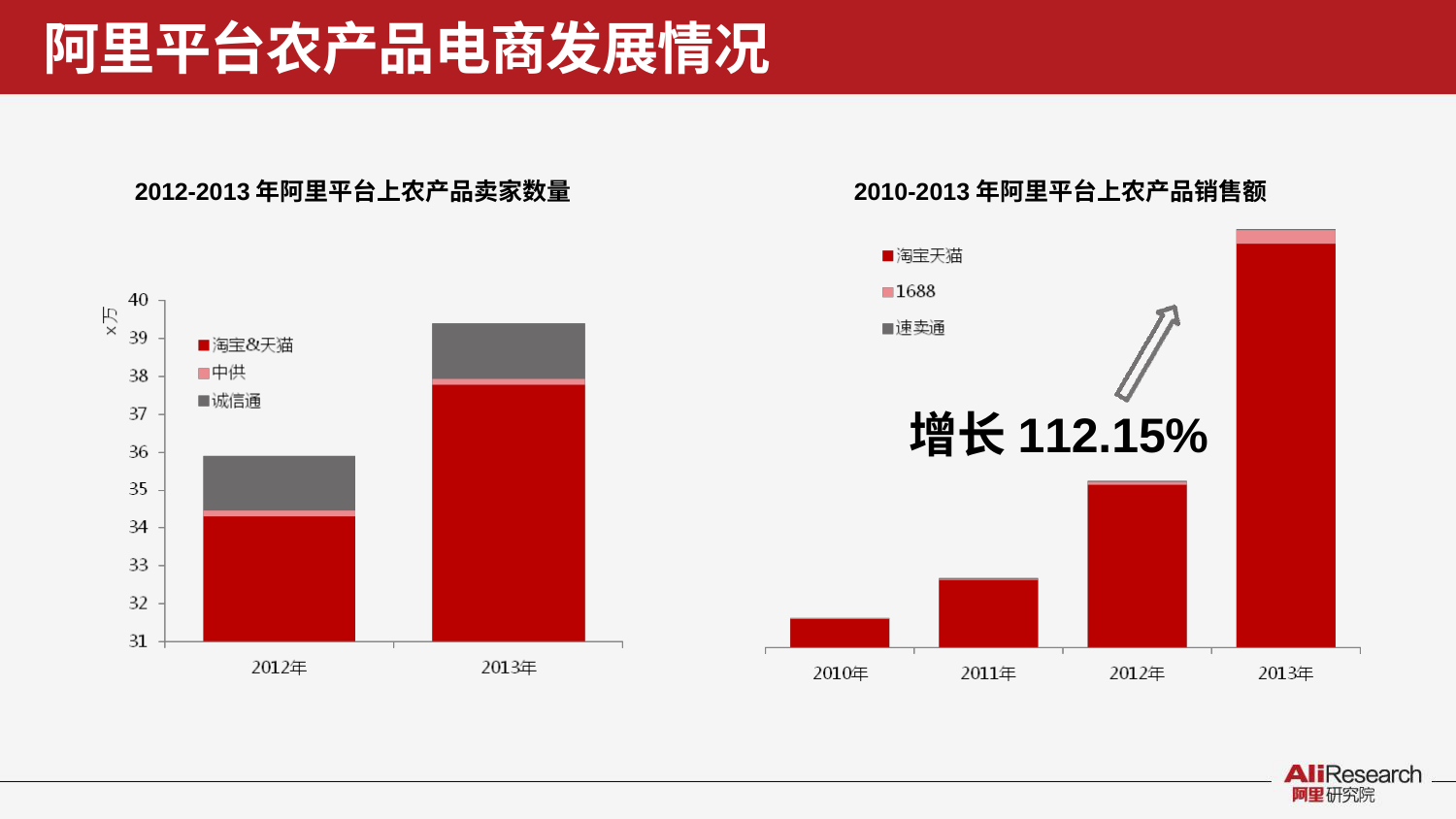

# 阿里平台农产品电商发展情况

2012-2013年阿里平台上农产品卖家数量
2010-2013年阿里平台上农产品销售额

增长112.15%